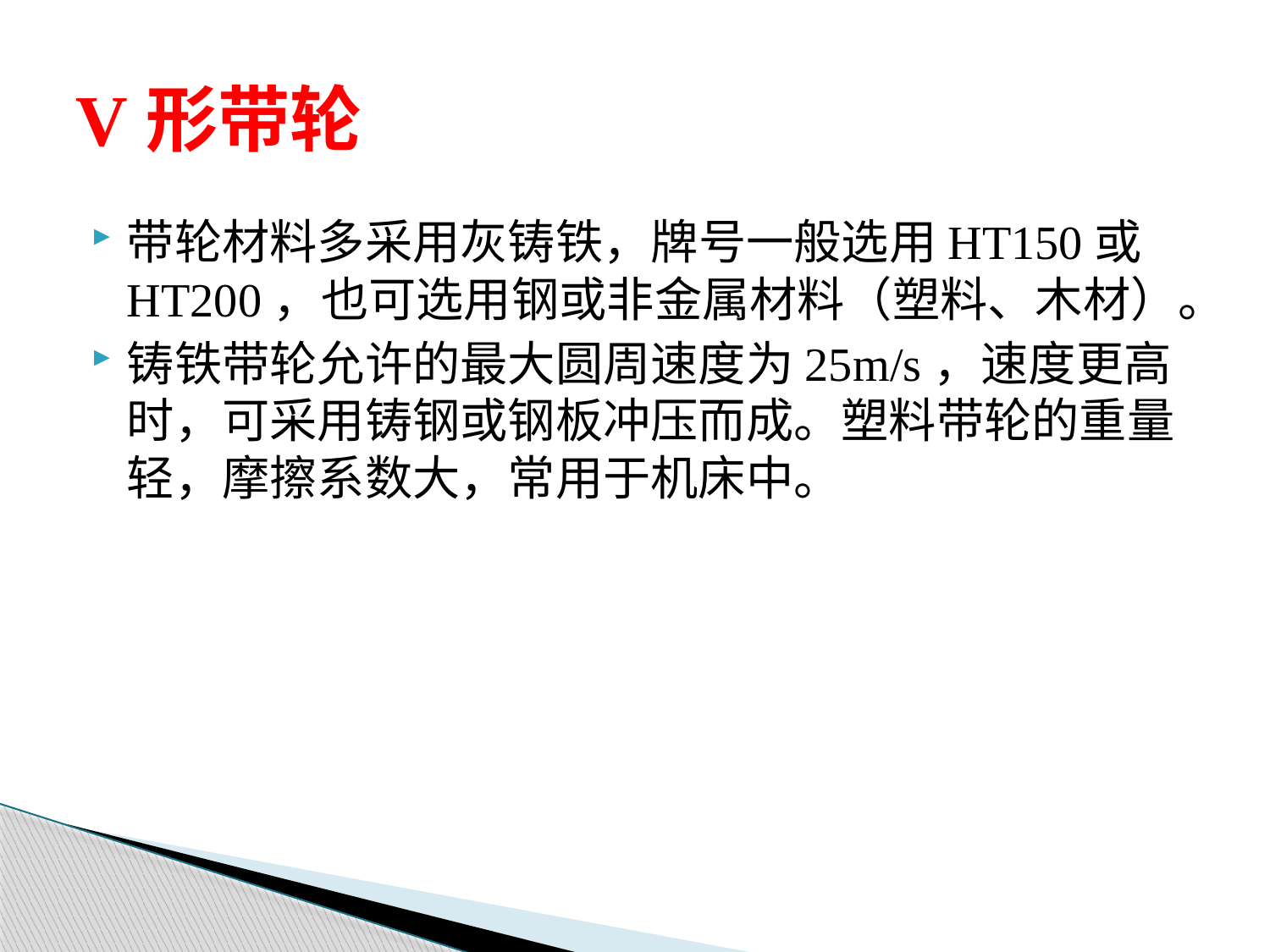

# V形带轮
带轮材料多采用灰铸铁，牌号一般选用HT150或HT200，也可选用钢或非金属材料（塑料、木材）。
铸铁带轮允许的最大圆周速度为25m/s，速度更高时，可采用铸钢或钢板冲压而成。塑料带轮的重量轻，摩擦系数大，常用于机床中。